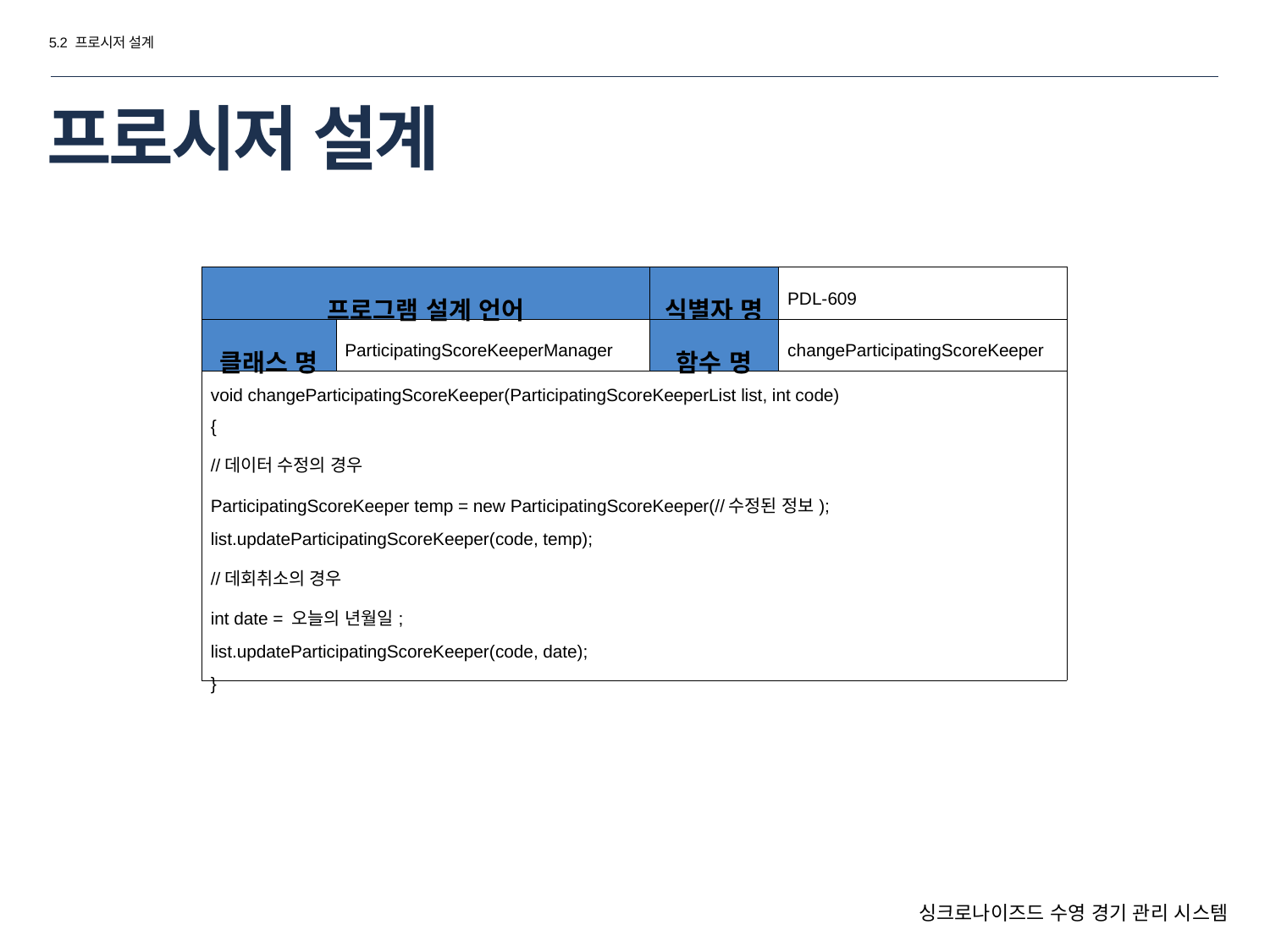

5.2 프로시저 설계
# 프로시저 설계
| 프로그램 설계 언어 |  | 식별자 명 | PDL-609 |
| --- | --- | --- | --- |
| 클래스 명 | ParticipatingScoreKeeperManager | 함수 명 | changeParticipatingScoreKeeper |
| void changeParticipatingScoreKeeper(ParticipatingScoreKeeperList list, int code) { //데이터 수정의 경우 ParticipatingScoreKeeper temp = new ParticipatingScoreKeeper(//수정된 정보); list.updateParticipatingScoreKeeper(code, temp); //데회취소의 경우 int date = 오늘의 년월일; list.updateParticipatingScoreKeeper(code, date); } |  |  |  |
싱크로나이즈드 수영 경기 관리 시스템